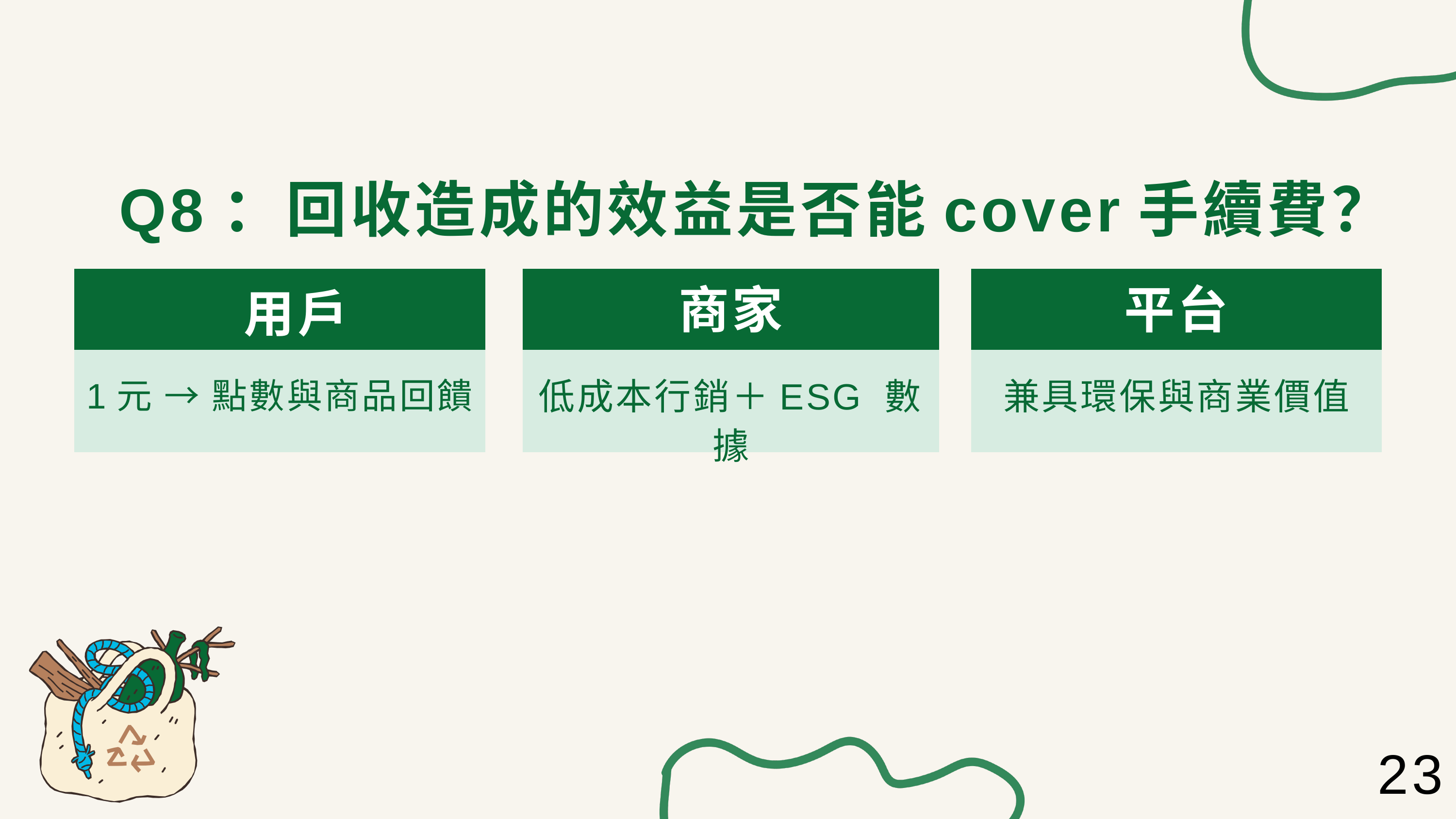

Q8：回收造成的效益是否能cover手續費？

商家
平台
用戶
1元 → 點數與商品回饋
低成本行銷＋ESG 數據
兼具環保與商業價值

23